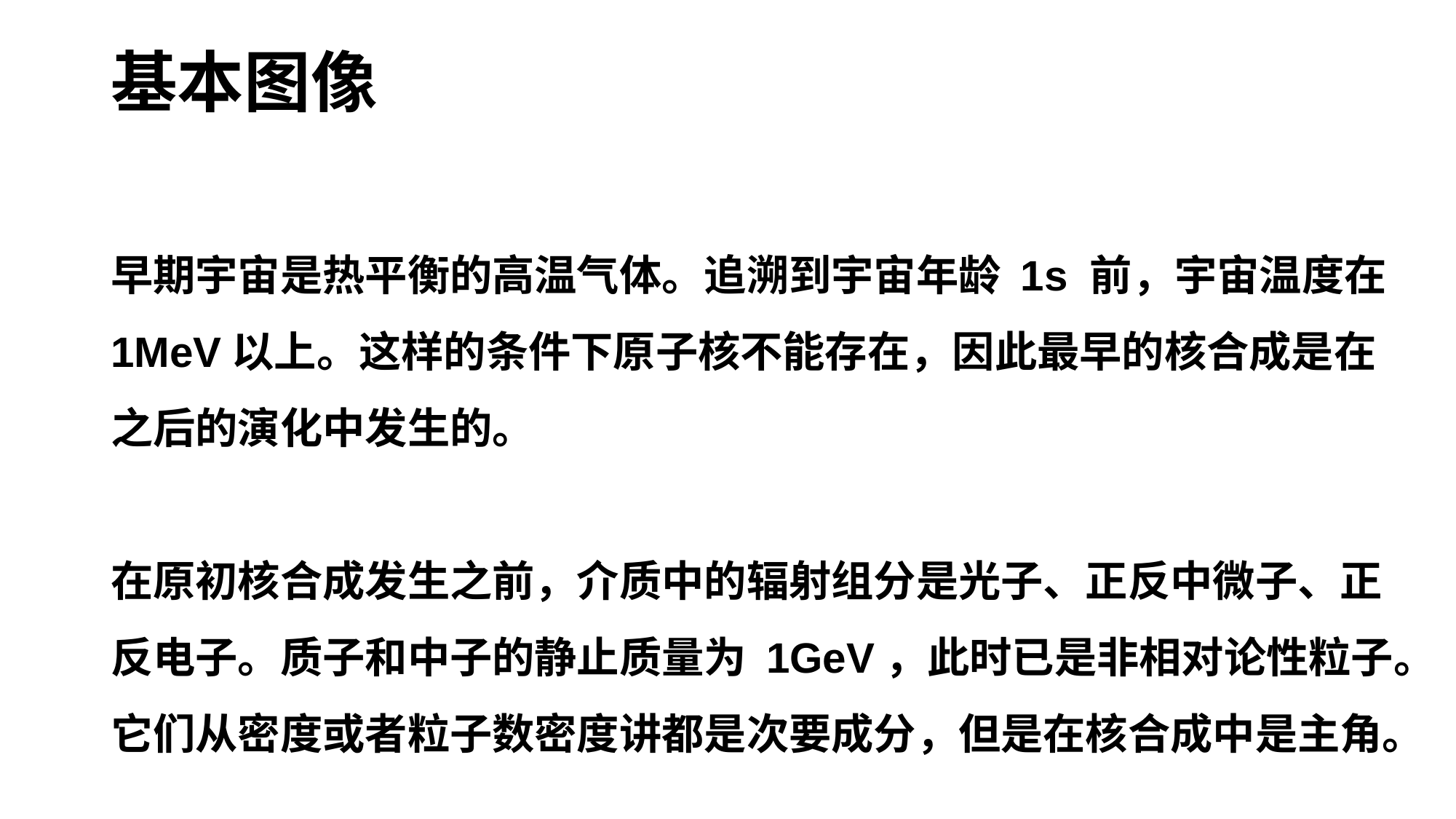

基本图像
早期宇宙是热平衡的高温气体。追溯到宇宙年龄 1s 前，宇宙温度在1MeV以上。这样的条件下原子核不能存在，因此最早的核合成是在之后的演化中发生的。

在原初核合成发生之前，介质中的辐射组分是光子、正反中微子、正反电子。质子和中子的静止质量为 1GeV，此时已是非相对论性粒子。它们从密度或者粒子数密度讲都是次要成分，但是在核合成中是主角。